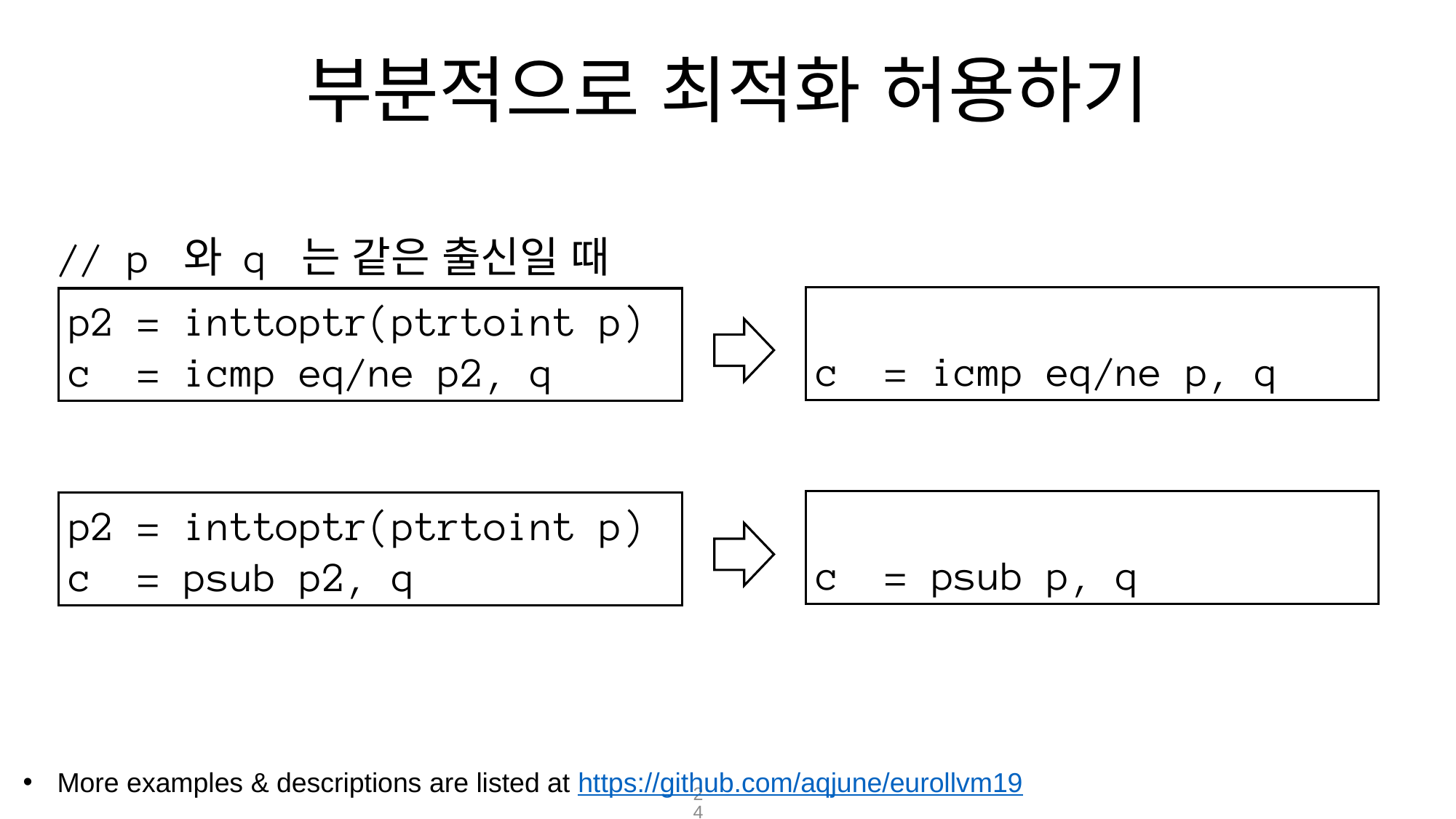

# 부분적으로 최적화 허용하기
// p 와 q 는 같은 출신일 때

c  = icmp eq/ne p, q
p2 = inttoptr(ptrtoint p)
c  = icmp eq/ne p2, q

c  = psub p, q
p2 = inttoptr(ptrtoint p)
c  = psub p2, q

More examples & descriptions are listed at https://github.com/aqjune/eurollvm19
24